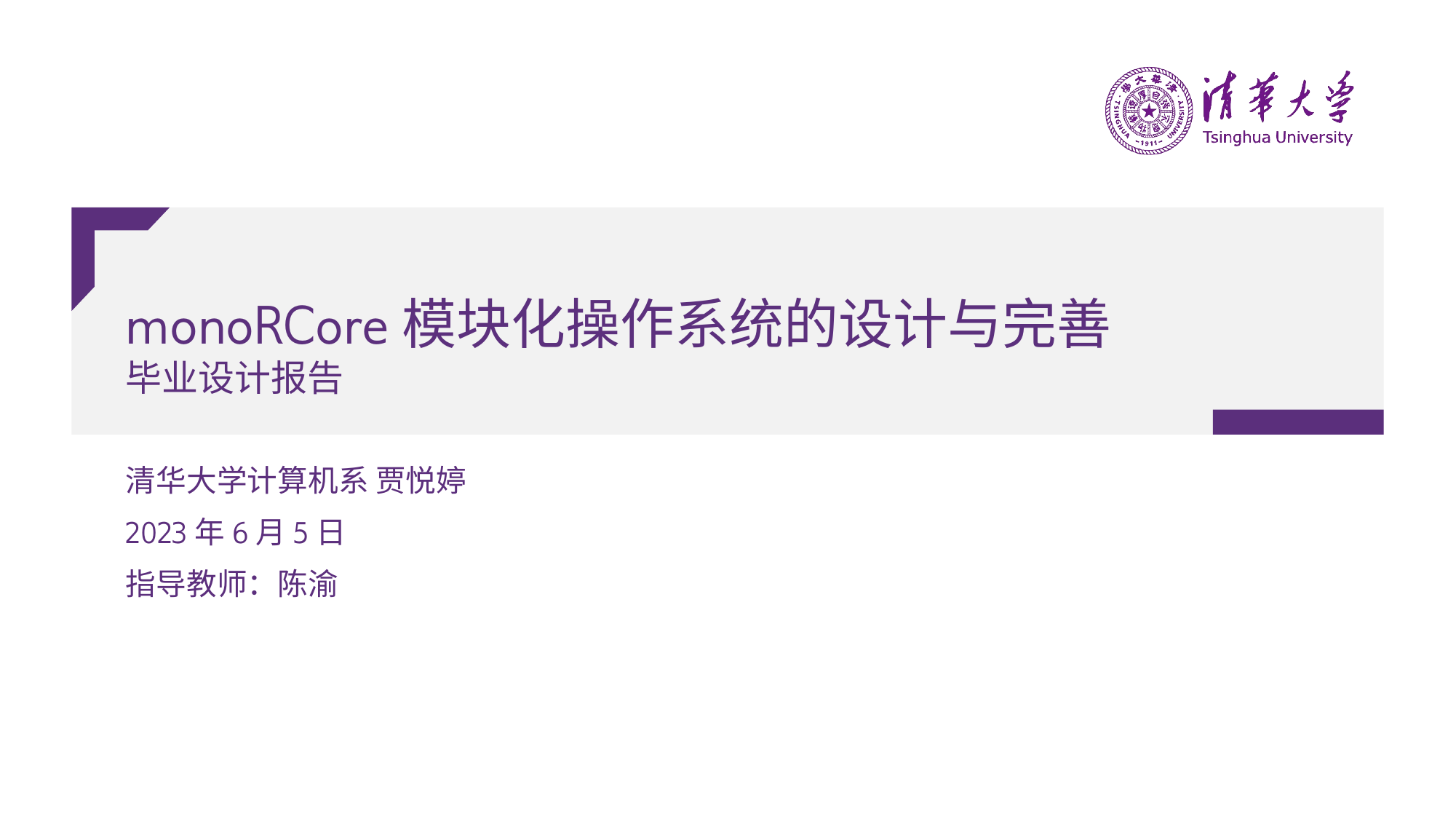

# monoRCore模块化操作系统的设计与完善 毕业设计报告
清华大学计算机系 贾悦婷
2023年6月5日
指导教师：陈渝